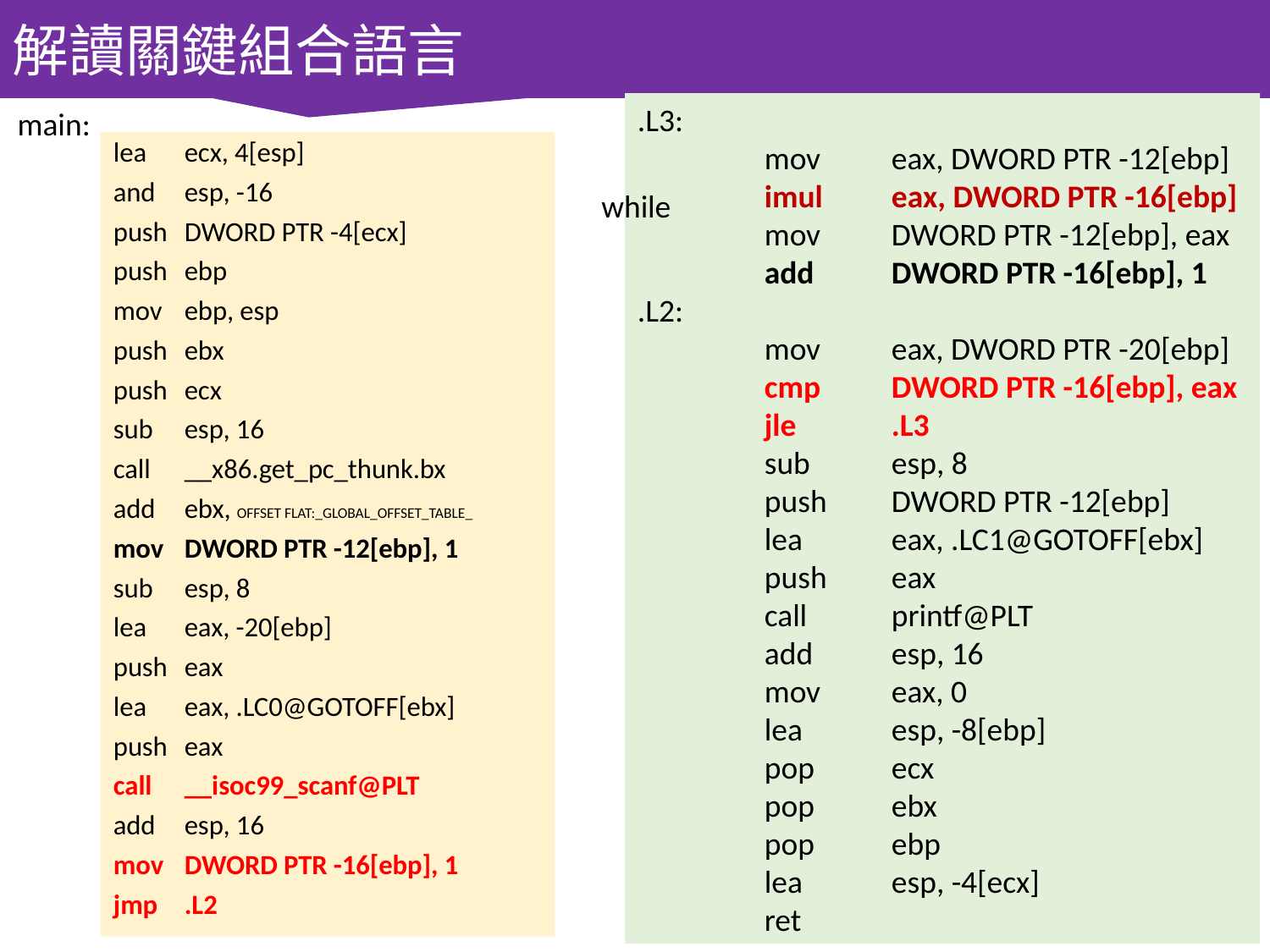

解讀關鍵組合語言
.L3:
	mov	eax, DWORD PTR -12[ebp]
	imul	eax, DWORD PTR -16[ebp]
	mov	DWORD PTR -12[ebp], eax
	add	DWORD PTR -16[ebp], 1
.L2:
	mov	eax, DWORD PTR -20[ebp]
	cmp	DWORD PTR -16[ebp], eax
	jle	.L3
	sub	esp, 8
	push	DWORD PTR -12[ebp]
	lea	eax, .LC1@GOTOFF[ebx]
	push	eax
	call	printf@PLT
	add	esp, 16
	mov	eax, 0
	lea	esp, -8[ebp]
	pop	ecx
	pop	ebx
	pop	ebp
	lea	esp, -4[ecx]
	ret
main:
lea	ecx, 4[esp]
and	esp, -16
push	DWORD PTR -4[ecx]
push	ebp
mov	ebp, esp
push	ebx
push	ecx
sub	esp, 16
call	__x86.get_pc_thunk.bx
add	ebx, OFFSET FLAT:_GLOBAL_OFFSET_TABLE_
mov	DWORD PTR -12[ebp], 1
sub	esp, 8
lea	eax, -20[ebp]
push	eax
lea	eax, .LC0@GOTOFF[ebx]
push	eax
call	__isoc99_scanf@PLT
add	esp, 16
mov	DWORD PTR -16[ebp], 1
jmp	.L2
while